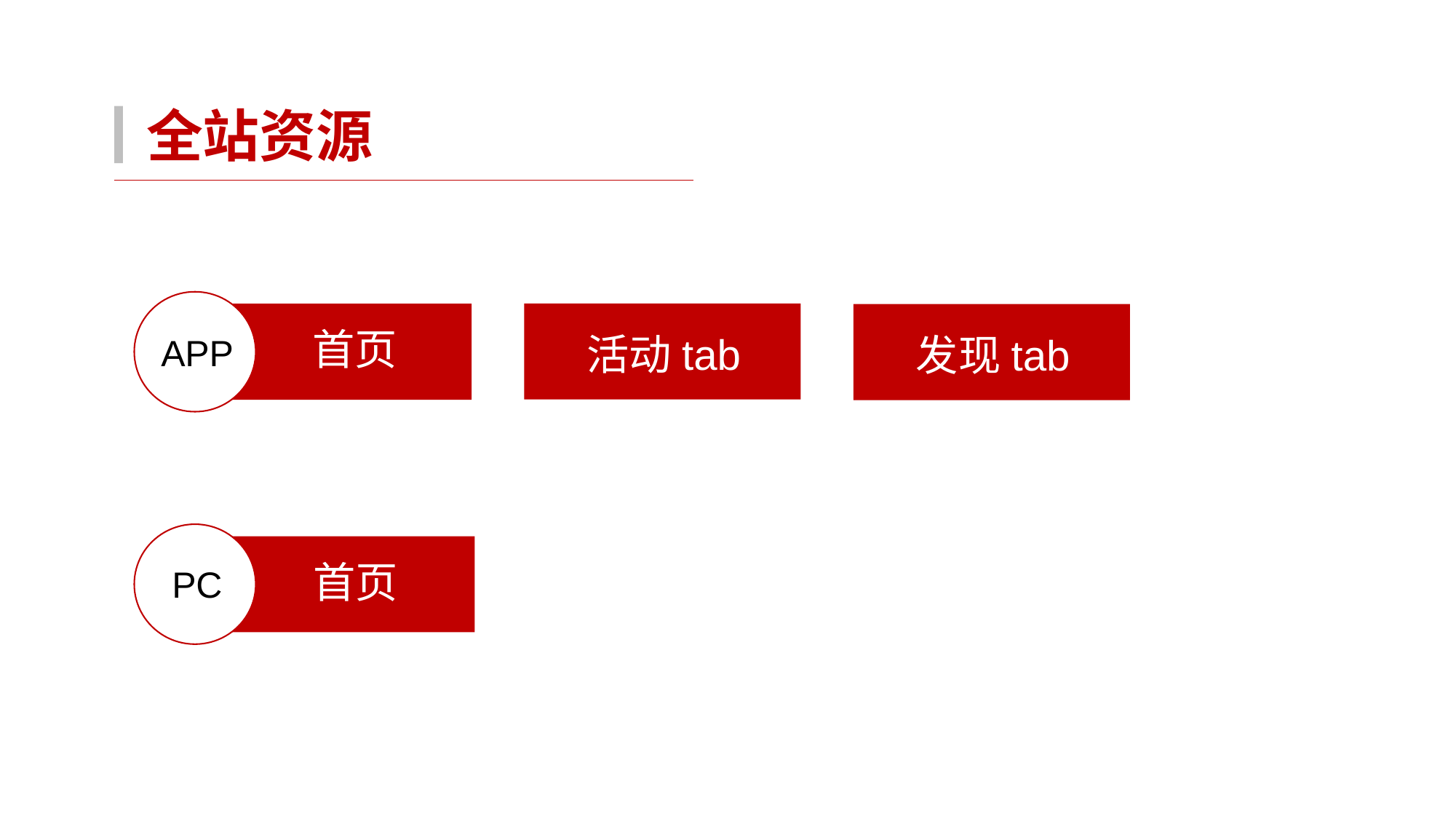

全站资源

首页
APP
首页
PC

活动tab
发现tab